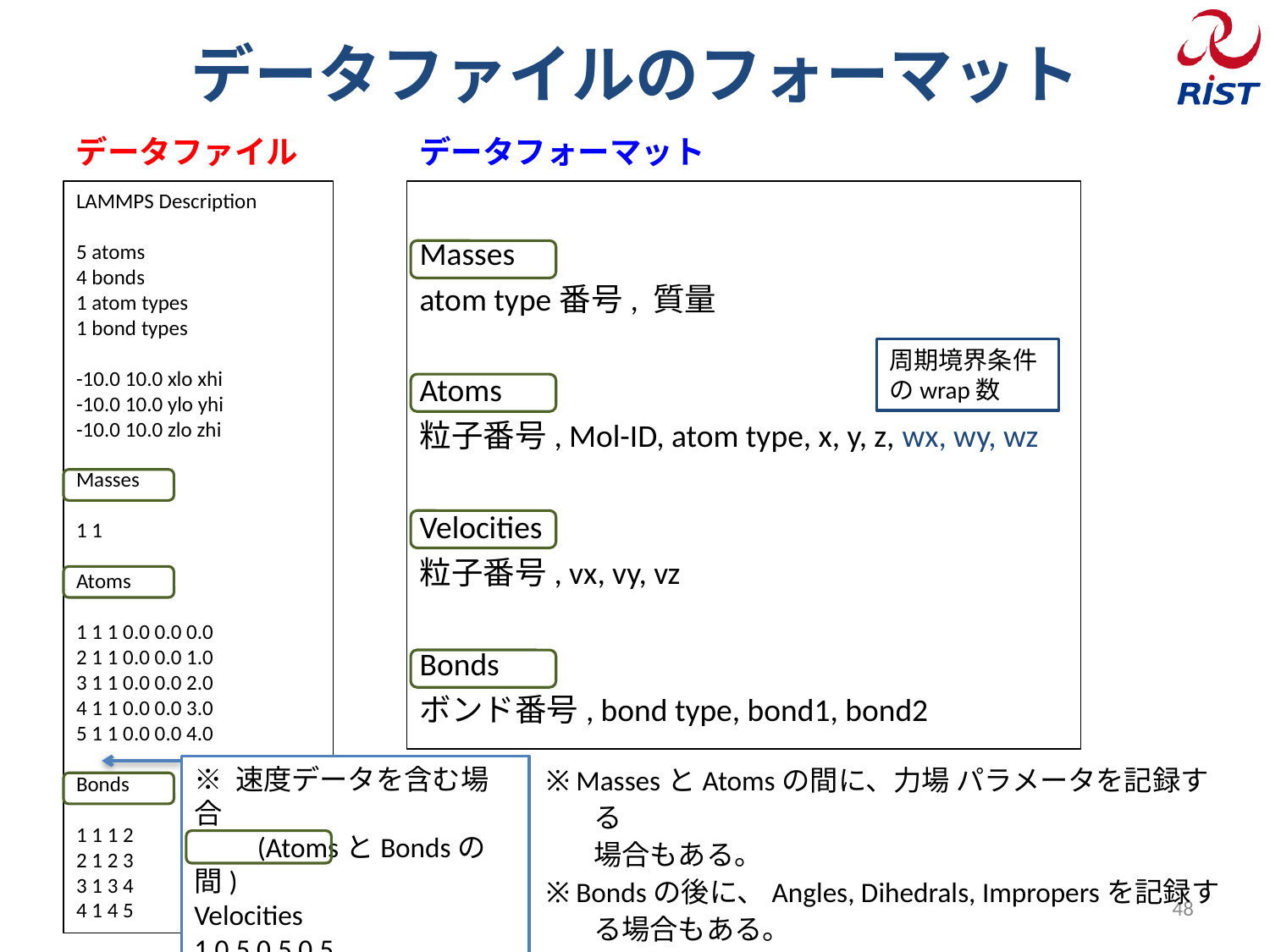

# データファイルのフォーマット
データファイル
データフォーマット

Masses
atom type番号, 質量

Atoms
粒子番号, Mol-ID, atom type, x, y, z, wx, wy, wz

Velocities
粒子番号, vx, vy, vz

Bonds
ボンド番号, bond type, bond1, bond2
LAMMPS Description

5 atoms
4 bonds
1 atom types
1 bond types

-10.0 10.0 xlo xhi
-10.0 10.0 ylo yhi
-10.0 10.0 zlo zhi

Masses

1 1

Atoms

1 1 1 0.0 0.0 0.0
2 1 1 0.0 0.0 1.0
3 1 1 0.0 0.0 2.0
4 1 1 0.0 0.0 3.0
5 1 1 0.0 0.0 4.0

Bonds

1 1 1 2
2 1 2 3
3 1 3 4
4 1 4 5

周期境界条件 のwrap数

※ MassesとAtomsの間に、力場 パラメータを記録する
場合もある。
※ Bondsの後に、Angles, Dihedrals, Impropersを記録する場合もある。
※ 速度データを含む場合
　　(AtomsとBondsの間)
Velocities
1 0.5 0.5 0.5

48